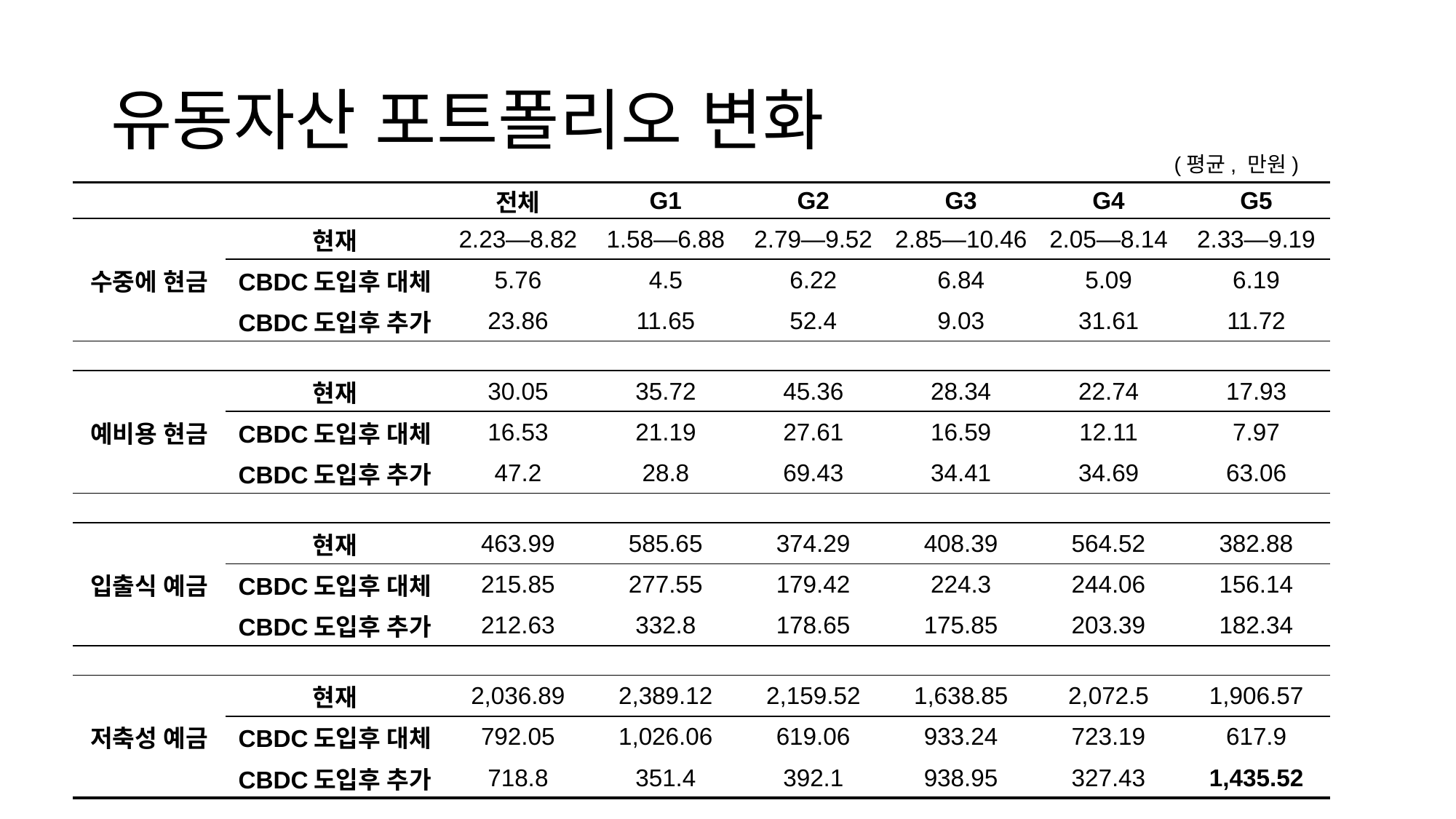

# 유동자산 포트폴리오 변화
(평균, 만원)
|  |  | 전체 | G1 | G2 | G3 | G4 | G5 |
| --- | --- | --- | --- | --- | --- | --- | --- |
| 수중에 현금 | 현재 | 2.23—8.82 | 1.58—6.88 | 2.79—9.52 | 2.85—10.46 | 2.05—8.14 | 2.33—9.19 |
|  | CBDC도입후 대체 | 5.76 | 4.5 | 6.22 | 6.84 | 5.09 | 6.19 |
|  | CBDC도입후 추가 | 23.86 | 11.65 | 52.4 | 9.03 | 31.61 | 11.72 |
|  |  |  |  |  |  |  |  |
| 예비용 현금 | 현재 | 30.05 | 35.72 | 45.36 | 28.34 | 22.74 | 17.93 |
|  | CBDC도입후 대체 | 16.53 | 21.19 | 27.61 | 16.59 | 12.11 | 7.97 |
|  | CBDC도입후 추가 | 47.2 | 28.8 | 69.43 | 34.41 | 34.69 | 63.06 |
|  |  |  |  |  |  |  |  |
| 입출식 예금 | 현재 | 463.99 | 585.65 | 374.29 | 408.39 | 564.52 | 382.88 |
|  | CBDC도입후 대체 | 215.85 | 277.55 | 179.42 | 224.3 | 244.06 | 156.14 |
|  | CBDC도입후 추가 | 212.63 | 332.8 | 178.65 | 175.85 | 203.39 | 182.34 |
|  |  |  |  |  |  |  |  |
| 저축성 예금 | 현재 | 2,036.89 | 2,389.12 | 2,159.52 | 1,638.85 | 2,072.5 | 1,906.57 |
|  | CBDC도입후 대체 | 792.05 | 1,026.06 | 619.06 | 933.24 | 723.19 | 617.9 |
|  | CBDC도입후 추가 | 718.8 | 351.4 | 392.1 | 938.95 | 327.43 | 1,435.52 |